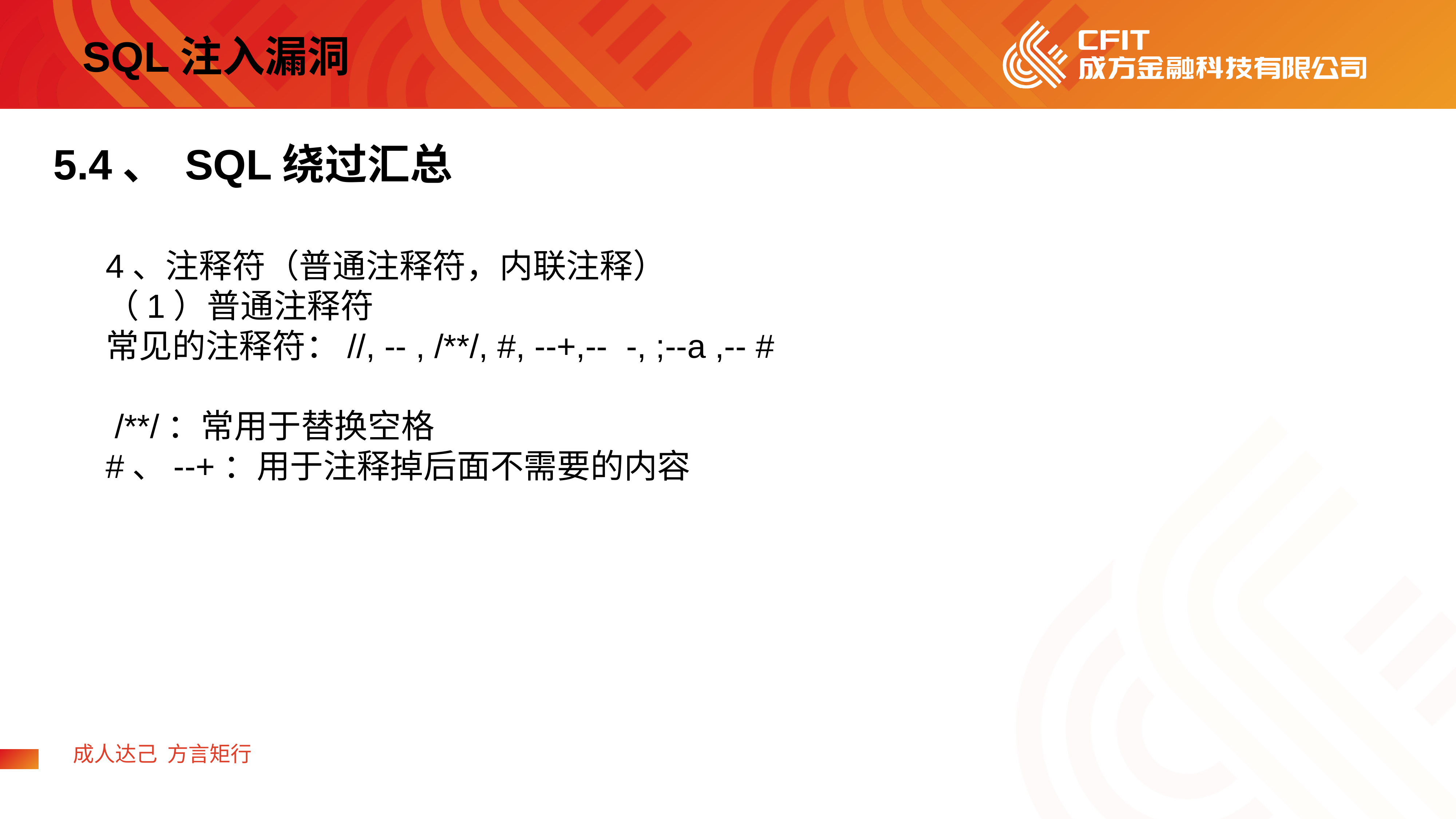

SQL注入漏洞
5.4、 SQL绕过汇总
4、注释符（普通注释符，内联注释）
（1）普通注释符
常见的注释符：//, -- , /**/, #, --+,--  -, ;--a ,-- #

 /**/：常用于替换空格
#、--+：用于注释掉后面不需要的内容